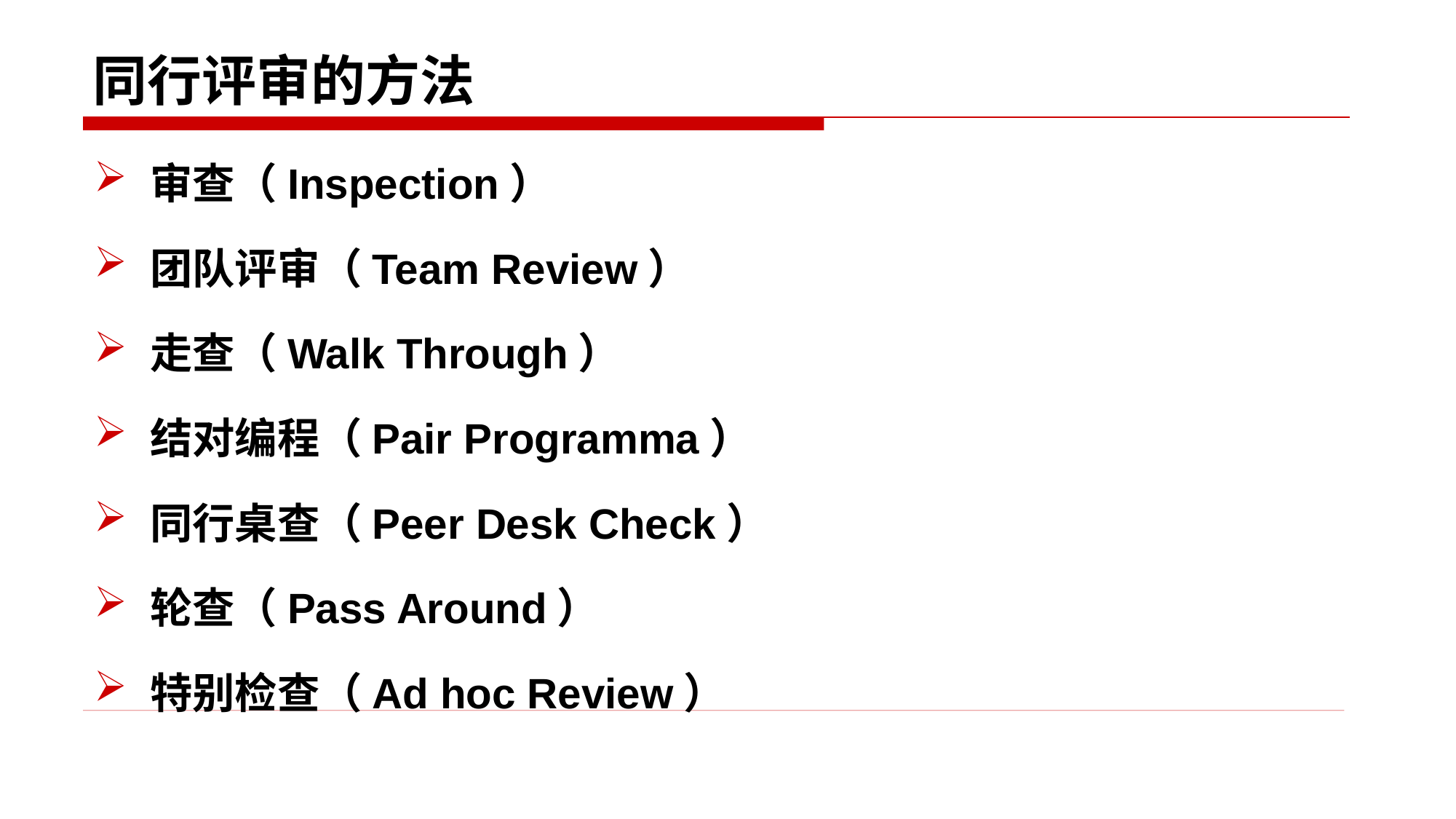

# 同行评审的方法
审查（Inspection）
团队评审（Team Review）
走查（Walk Through）
结对编程（Pair Programma）
同行桌查（Peer Desk Check）
轮查（Pass Around）
特别检查（Ad hoc Review）